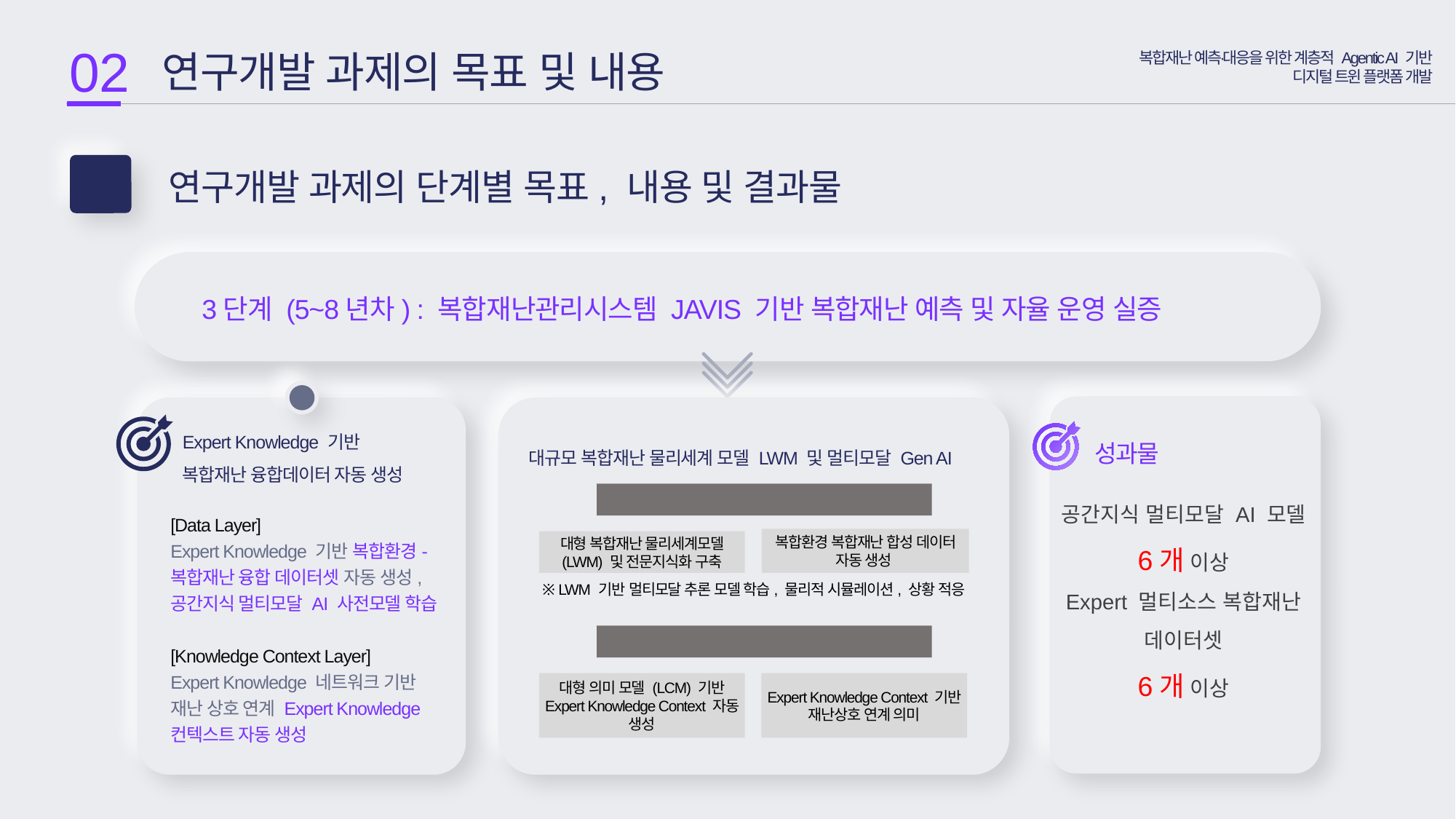

02
 연구개발 과제의 목표 및 내용
복합재난 예측∙대응을 위한 계층적 Agentic AI 기반
디지털 트윈 플랫폼 개발

연구개발 과제의 단계별 목표, 내용 및 결과물
2-3

3단계 (5~8년차) : 복합재난관리시스템 JAVIS 기반 복합재난 예측 및 자율 운영 실증

1

Expert Knowledge 기반
복합재난 융합데이터 자동 생성

대규모 복합재난 물리세계 모델 LWM 및 멀티모달 Gen AI
성과물
공간지식 멀티모달 AI 모델
6개 이상
Expert 멀티소스 복합재난 데이터셋
6개 이상
[LWM 기반 복합재난 자동 생성]
[Data Layer]
Expert Knowledge 기반 복합환경-
복합재난 융합 데이터셋 자동 생성, 공간지식 멀티모달 AI 사전모델 학습

[Knowledge Context Layer]
Expert Knowledge 네트워크 기반 재난 상호 연계 Expert Knowledge 컨텍스트 자동 생성
복합환경 복합재난 합성 데이터 자동 생성
대형 복합재난 물리세계모델 (LWM) 및 전문지식화 구축
※ LWM 기반 멀티모달 추론 모델 학습, 물리적 시뮬레이션, 상황 적응
[LCM 기반 Expert Knowledge Context]
대형 의미 모델 (LCM) 기반 Expert Knowledge Context 자동 생성
Expert Knowledge Context 기반 재난상호 연계 의미